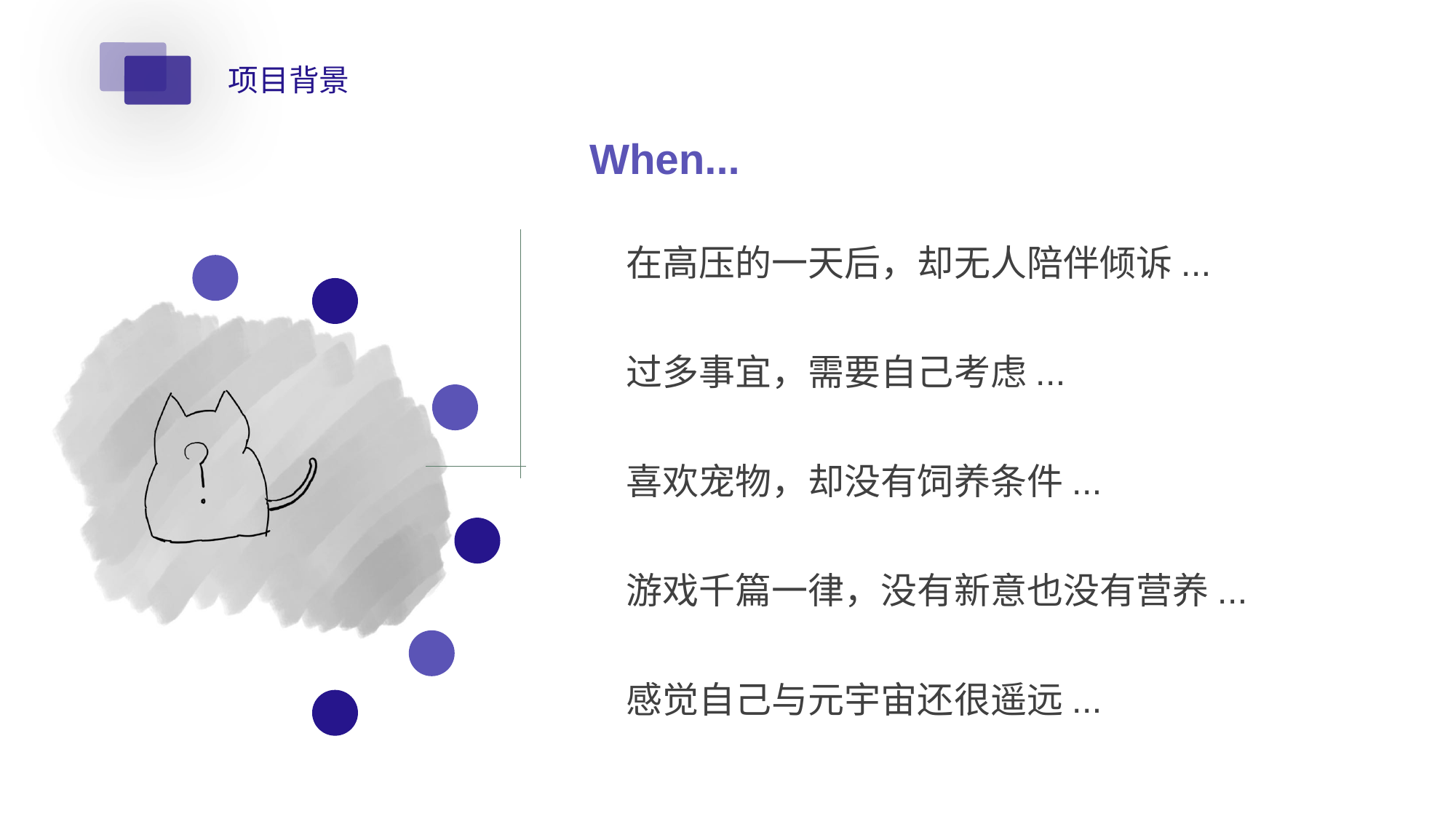

项目背景
When...
在高压的一天后，却无人陪伴倾诉...

过多事宜，需要自己考虑...

喜欢宠物，却没有饲养条件...

游戏千篇一律，没有新意也没有营养...

感觉自己与元宇宙还很遥远...